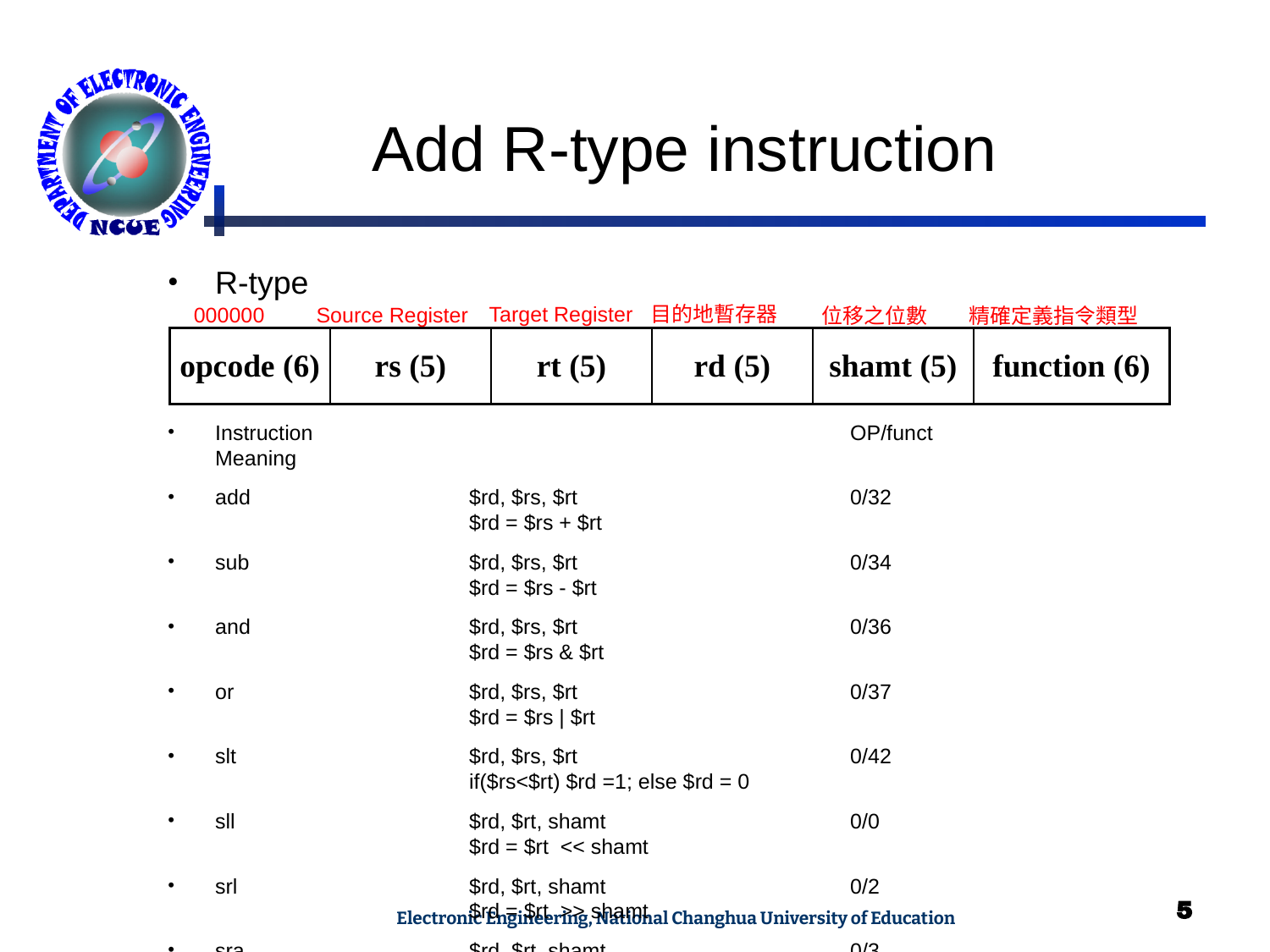

# Add R-type instruction
R-type

Instruction					OP/funct	                       Meaning
add		$rd, $rs, $rt			0/32				$rd = $rs + $rt
sub		$rd, $rs, $rt			0/34				$rd = $rs - $rt
and		$rd, $rs, $rt			0/36				$rd = $rs & $rt
or		$rd, $rs, $rt			0/37				$rd = $rs | $rt
slt		$rd, $rs, $rt			0/42				if($rs<$rt) $rd =1; else $rd = 0
sll		$rd, $rt, shamt		0/0				$rd = $rt  << shamt
srl		$rd, $rt, shamt		0/2				$rd = $rt  >> shamt
sra		$rd, $rt, shamt		0/3				$rd = $rt  >> shamt(signed)
Mfc0               $rt, EPC			16				$rt = EPC
Jr		$rs				0/8				PC = $rs

目的地暫存器
Target Register
Source Register
000000
位移之位數
精確定義指令類型
| opcode (6) | rs (5) | rt (5) | rd (5) | shamt (5) | function (6) |
| --- | --- | --- | --- | --- | --- |
5
 Electronic Engineering, National Changhua University of Education